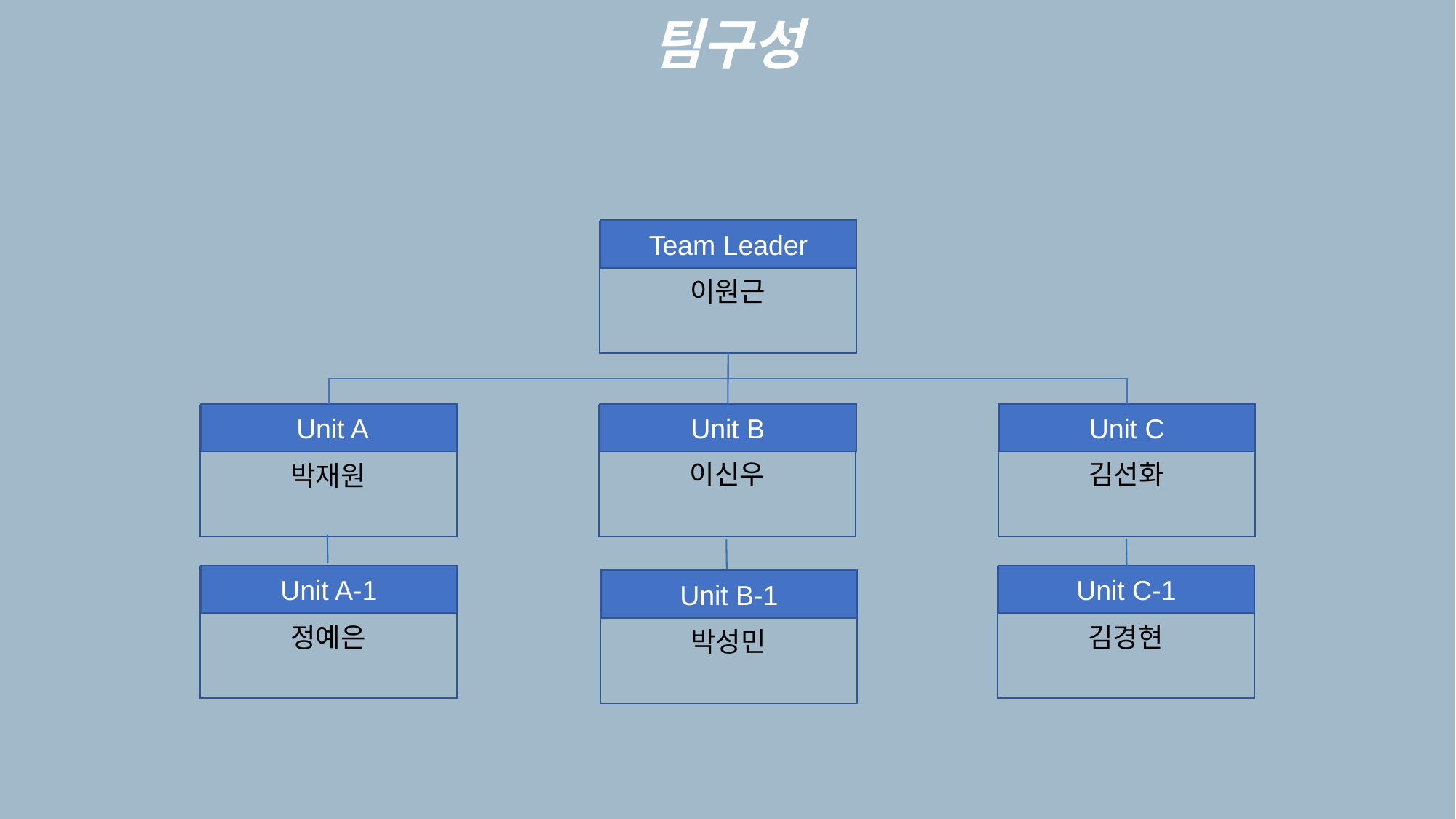

팀구성
Team Leader

이원근
 Unit A

박재원
Unit B

이신우
Unit C

김선화
Unit A-1

정예은
Unit C-1

김경현
Unit B-1

박성민